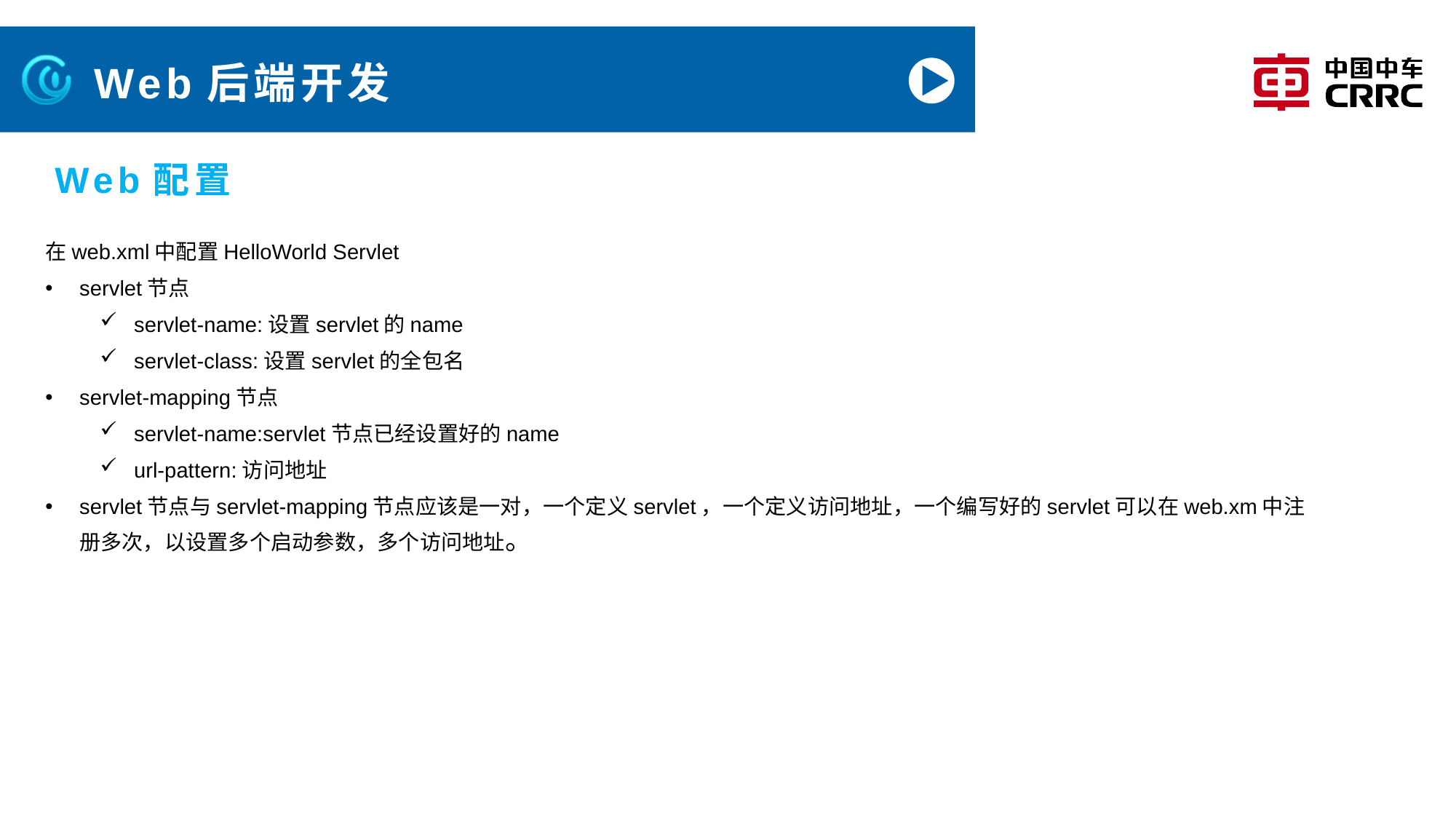

# Web后端开发

Web配置
在web.xml中配置HelloWorld Servlet
servlet节点
servlet-name:设置servlet的name
servlet-class:设置servlet的全包名
servlet-mapping节点
servlet-name:servlet节点已经设置好的name
url-pattern:访问地址
servlet节点与servlet-mapping节点应该是一对，一个定义servlet，一个定义访问地址，一个编写好的servlet可以在web.xm中注册多次，以设置多个启动参数，多个访问地址。
50